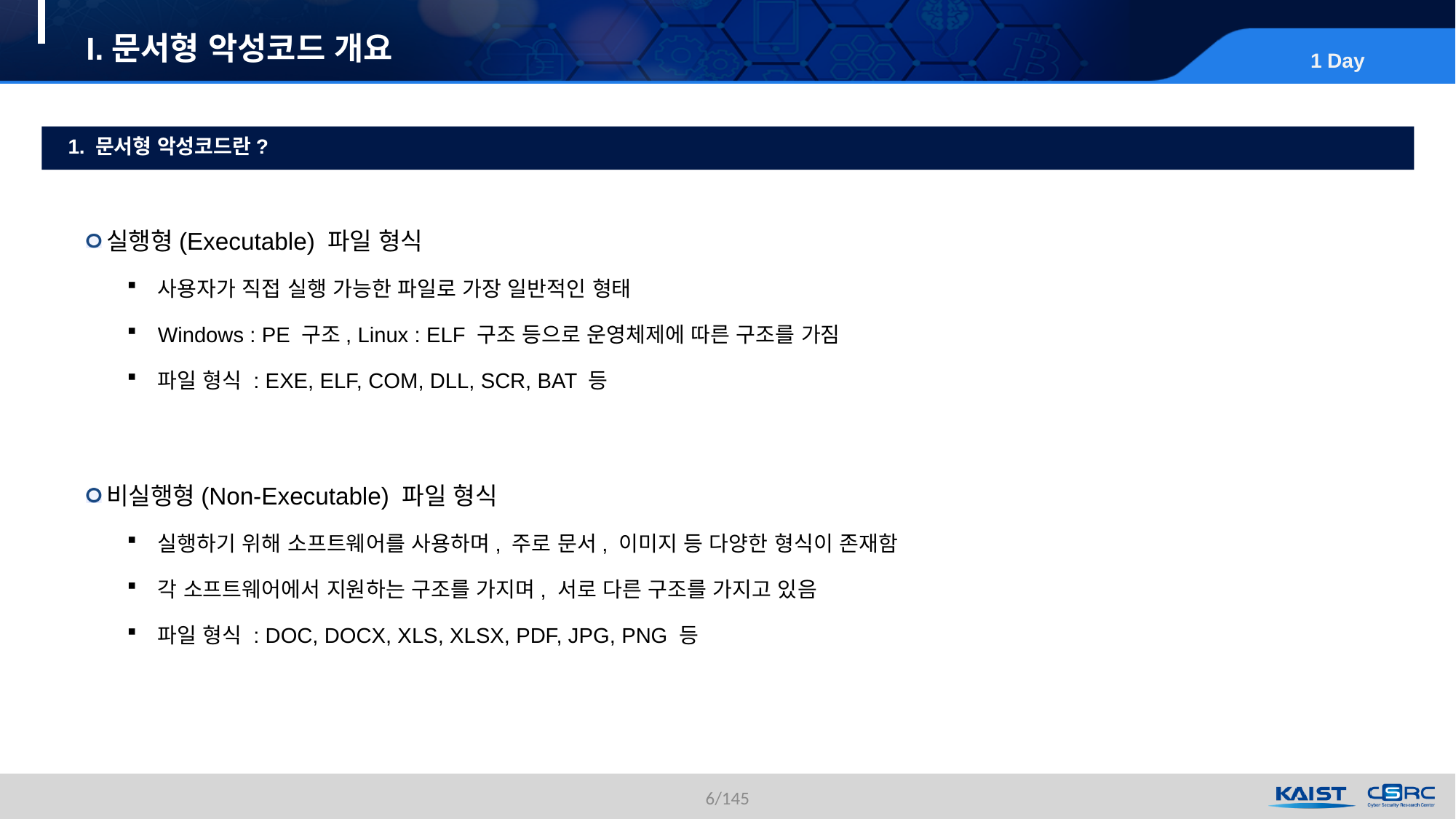

# I.문서형 악성코드 개요
1. 문서형 악성코드란?
실행형(Executable) 파일 형식
사용자가 직접 실행 가능한 파일로 가장 일반적인 형태
Windows : PE 구조, Linux : ELF 구조 등으로 운영체제에 따른 구조를 가짐
파일 형식 : EXE, ELF, COM, DLL, SCR, BAT 등

비실행형(Non-Executable) 파일 형식
실행하기 위해 소프트웨어를 사용하며, 주로 문서, 이미지 등 다양한 형식이 존재함
각 소프트웨어에서 지원하는 구조를 가지며, 서로 다른 구조를 가지고 있음
파일 형식 : DOC, DOCX, XLS, XLSX, PDF, JPG, PNG 등
6/145